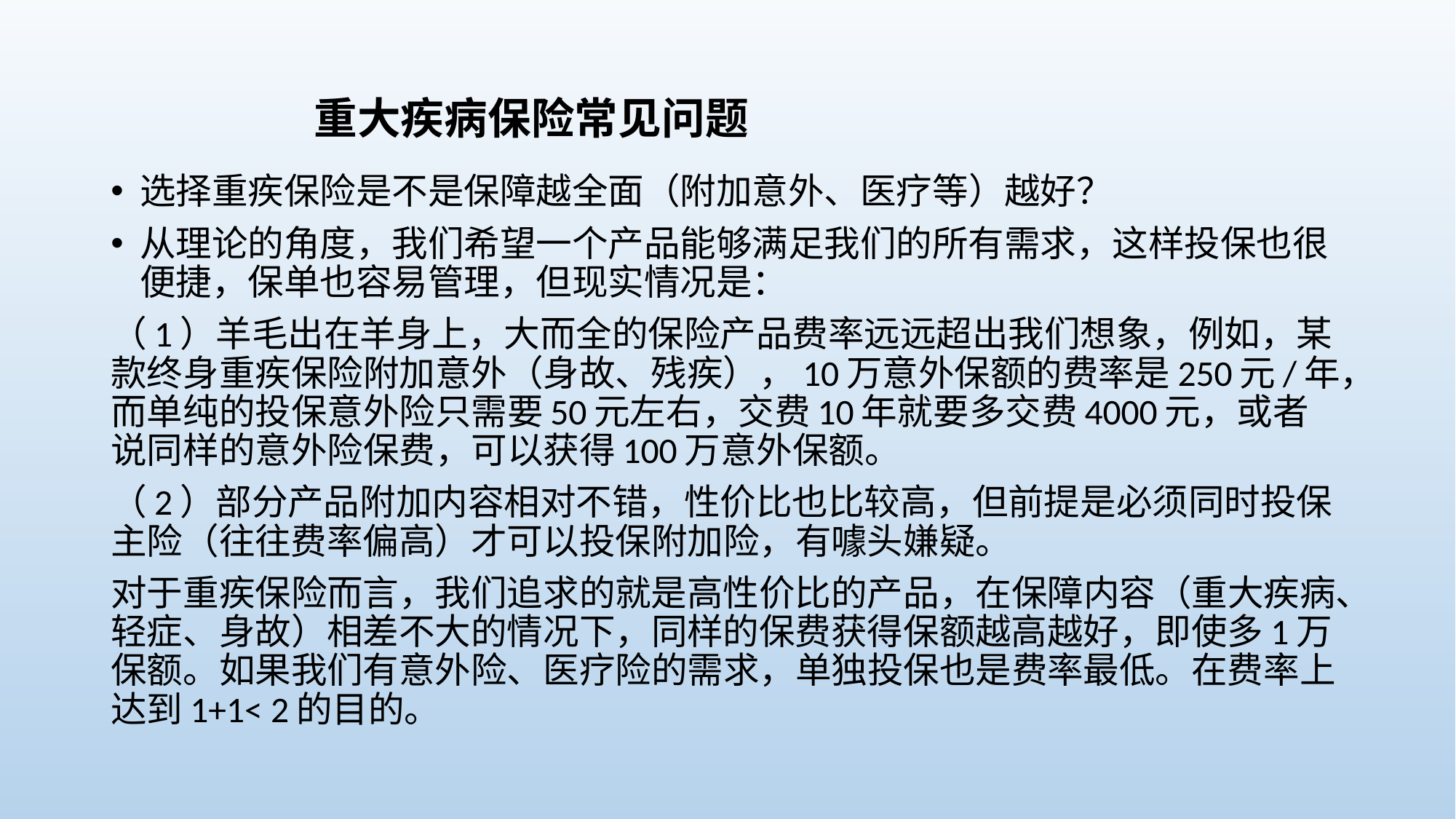

# 重大疾病保险常见问题
选择重疾保险是不是保障越全面（附加意外、医疗等）越好？
从理论的角度，我们希望一个产品能够满足我们的所有需求，这样投保也很便捷，保单也容易管理，但现实情况是：
（1）羊毛出在羊身上，大而全的保险产品费率远远超出我们想象，例如，某款终身重疾保险附加意外（身故、残疾），10万意外保额的费率是250元/年，而单纯的投保意外险只需要50元左右，交费10年就要多交费4000元，或者说同样的意外险保费，可以获得100万意外保额。
（2）部分产品附加内容相对不错，性价比也比较高，但前提是必须同时投保主险（往往费率偏高）才可以投保附加险，有噱头嫌疑。
对于重疾保险而言，我们追求的就是高性价比的产品，在保障内容（重大疾病、轻症、身故）相差不大的情况下，同样的保费获得保额越高越好，即使多1万保额。如果我们有意外险、医疗险的需求，单独投保也是费率最低。在费率上达到1+1< 2的目的。